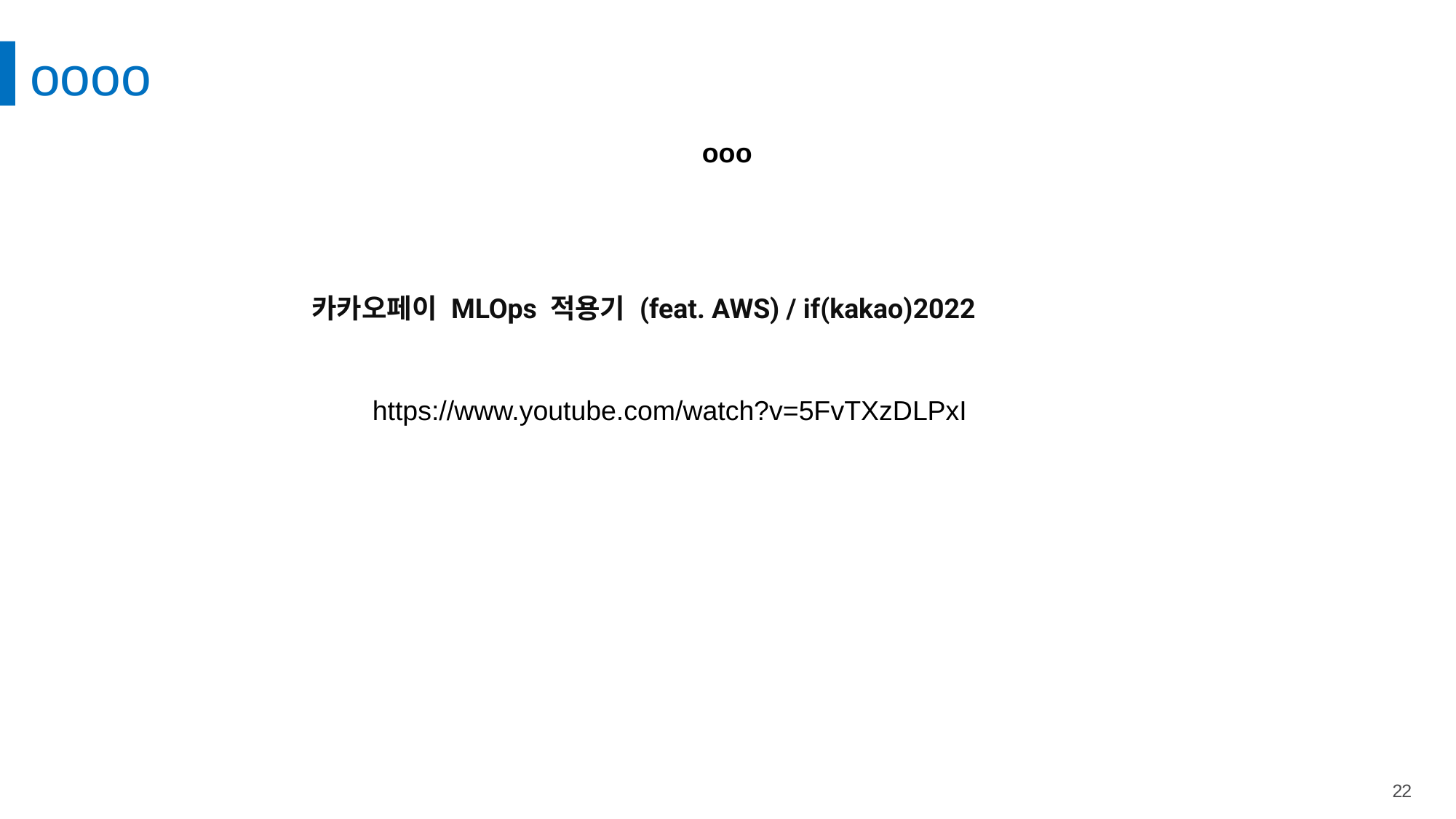

oooo
ooo
카카오페이 MLOps 적용기 (feat. AWS) / if(kakao)2022
https://www.youtube.com/watch?v=5FvTXzDLPxI